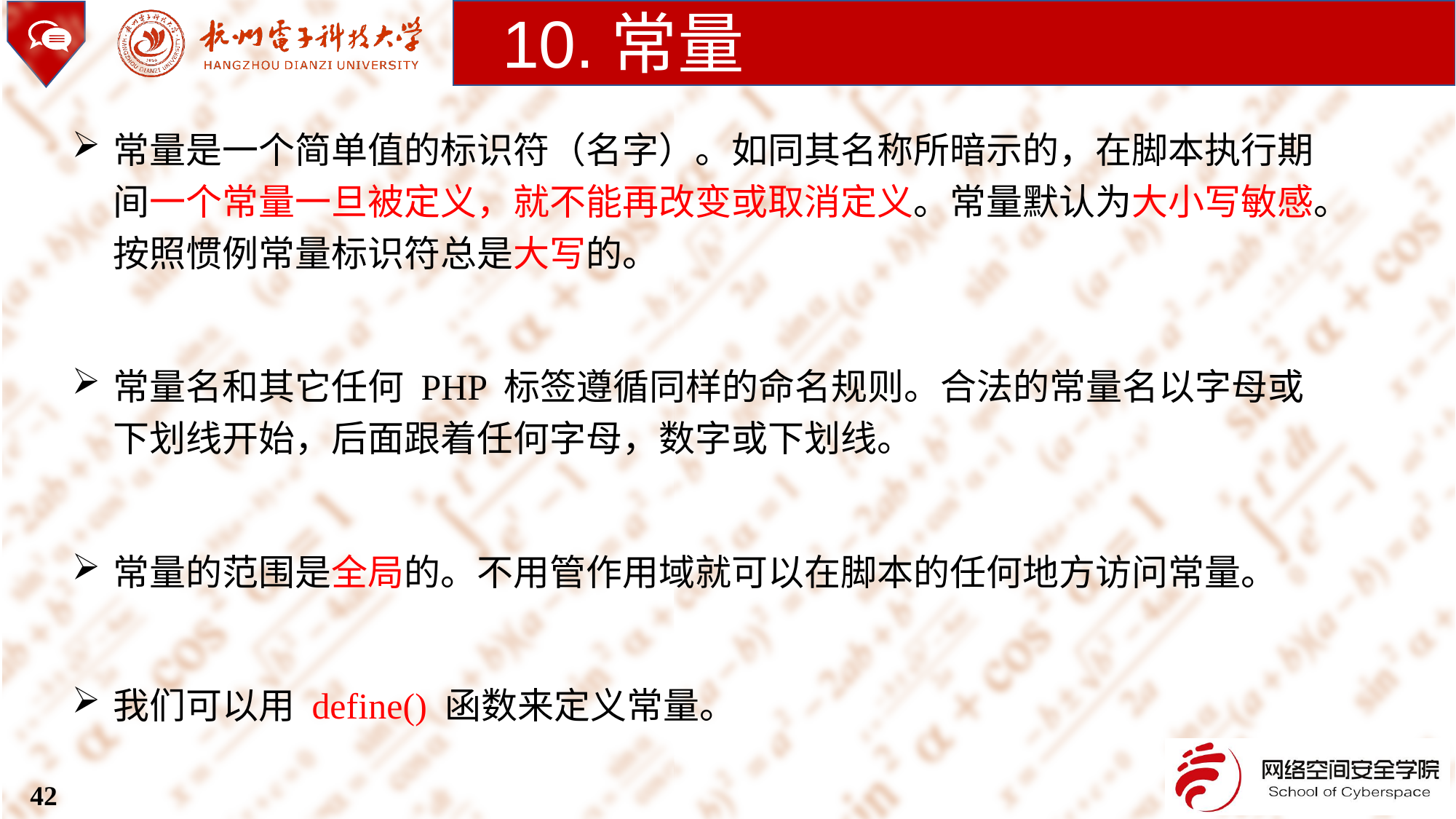

10.常量
常量是一个简单值的标识符（名字）。如同其名称所暗示的，在脚本执行期间一个常量一旦被定义，就不能再改变或取消定义。常量默认为大小写敏感。按照惯例常量标识符总是大写的。

常量名和其它任何 PHP 标签遵循同样的命名规则。合法的常量名以字母或下划线开始，后面跟着任何字母，数字或下划线。

常量的范围是全局的。不用管作用域就可以在脚本的任何地方访问常量。

我们可以用 define() 函数来定义常量。
42